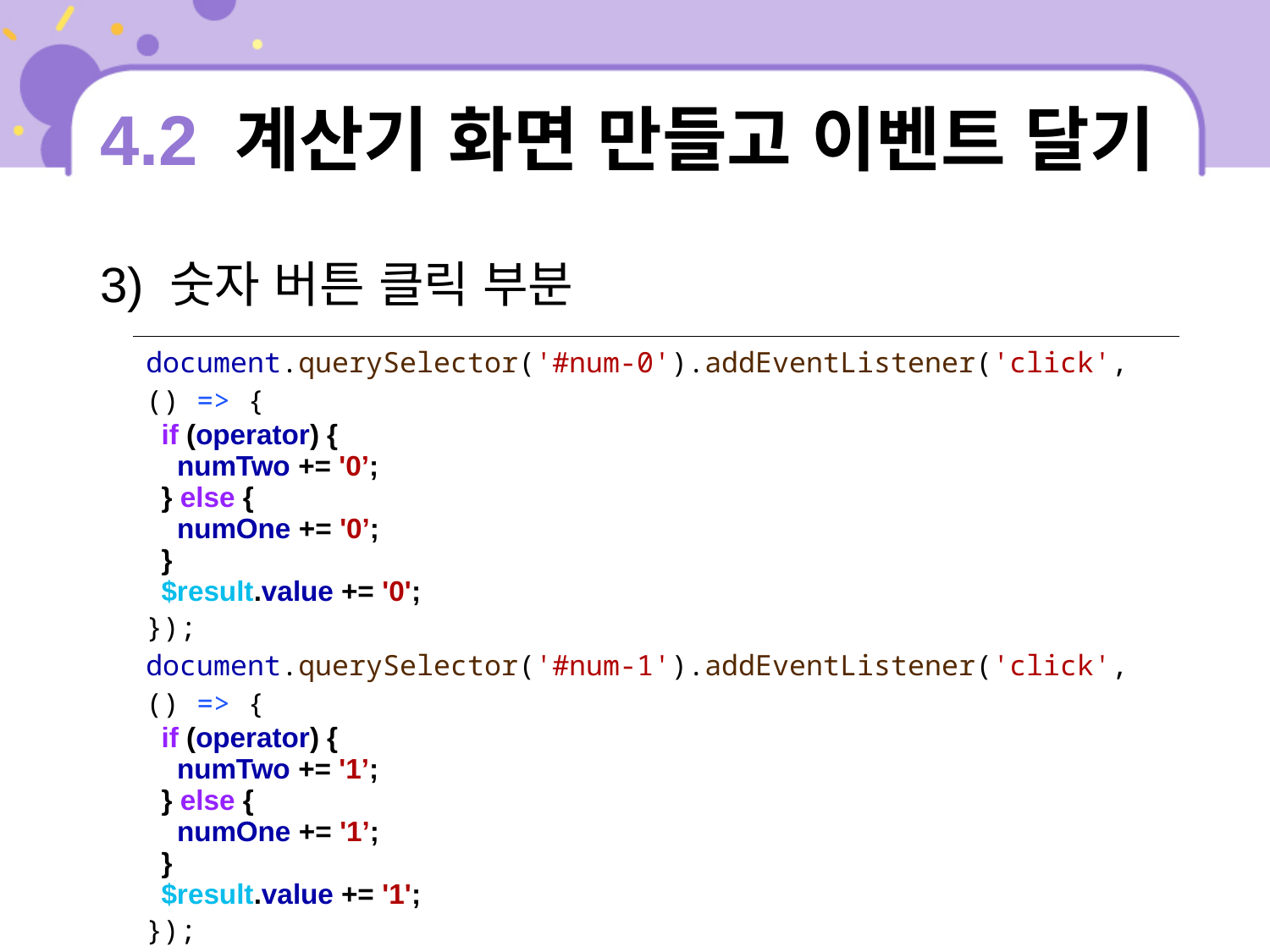

# 4.2 계산기 화면 만들고 이벤트 달기
3) 숫자 버튼 클릭 부분
| document.querySelector('#num-0').addEventListener('click', () => { if (operator) { numTwo += '0’; } else { numOne += '0’; } $result.value += '0'; }); document.querySelector('#num-1').addEventListener('click', () => { if (operator) { numTwo += '1’; } else { numOne += '1’; } $result.value += '1'; }); |
| --- |